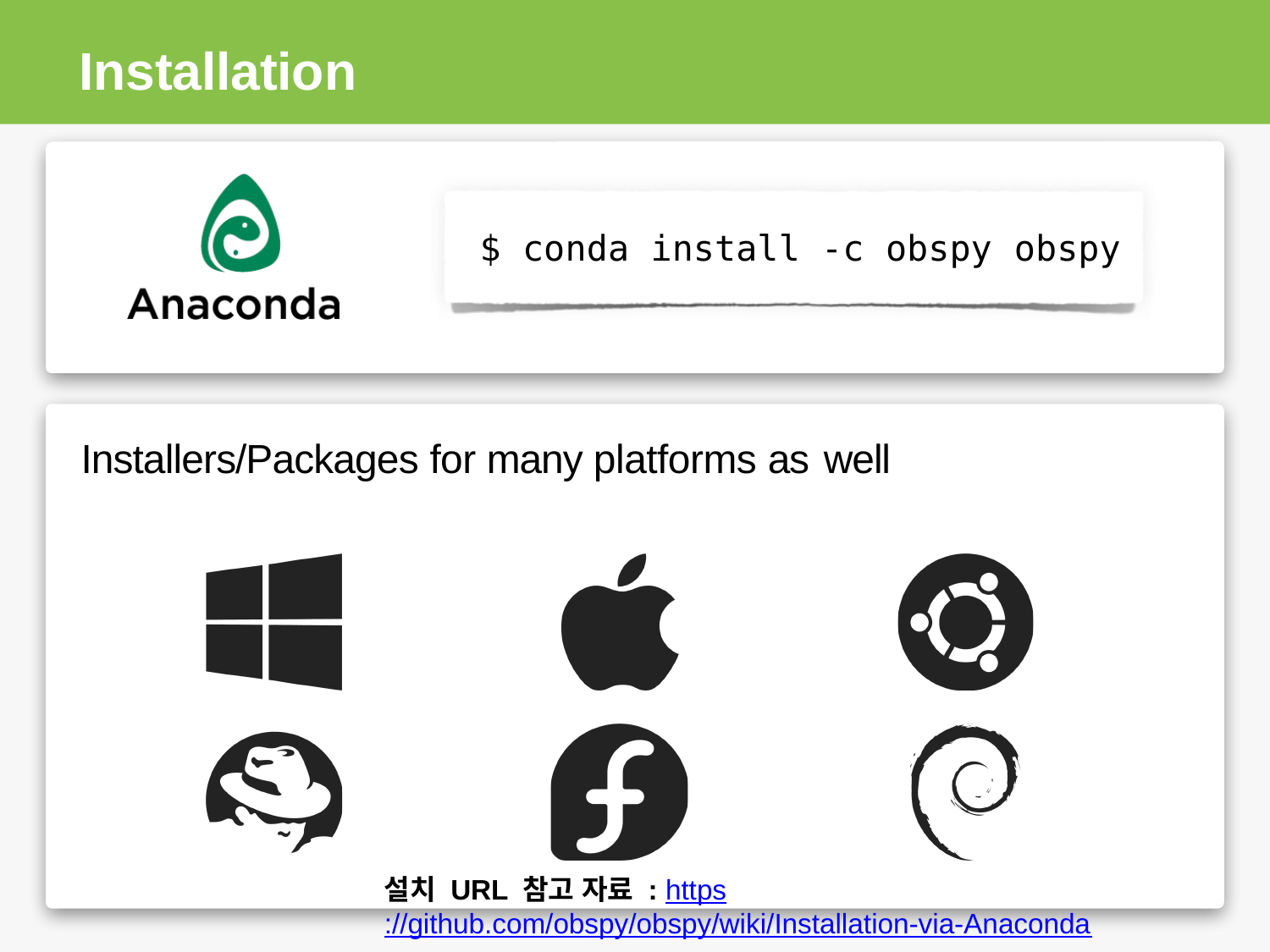

# Installation

$ conda install -c obspy obspy

Installers/Packages for many platforms as well

설치 URL 참고 자료 :
https://github.com/obspy/obspy/wiki/Installation-via-Anaconda